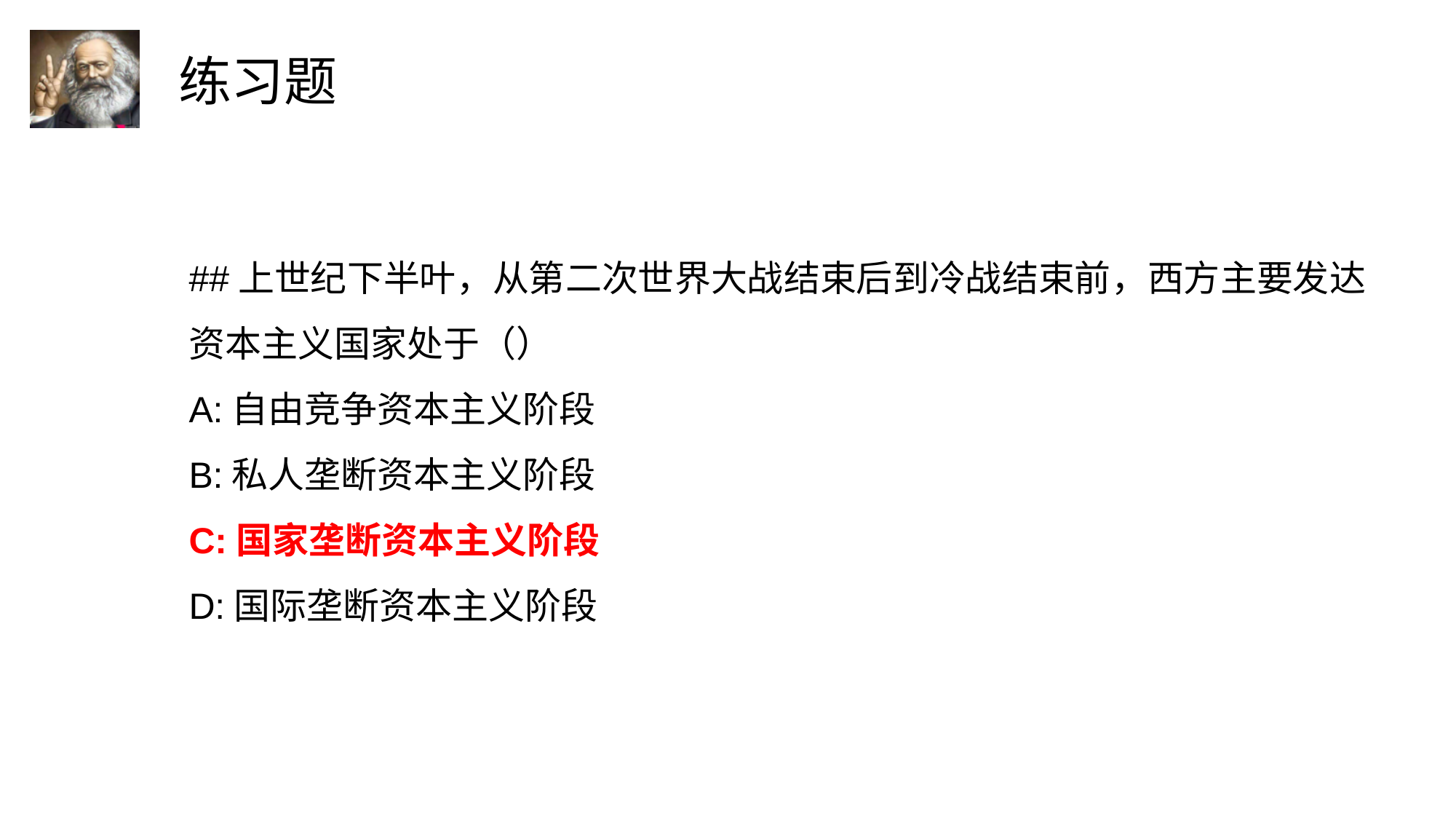

##上世纪下半叶，从第二次世界大战结束后到冷战结束前，西方主要发达资本主义国家处于（）
A:自由竞争资本主义阶段
B:私人垄断资本主义阶段
C:国家垄断资本主义阶段
D:国际垄断资本主义阶段